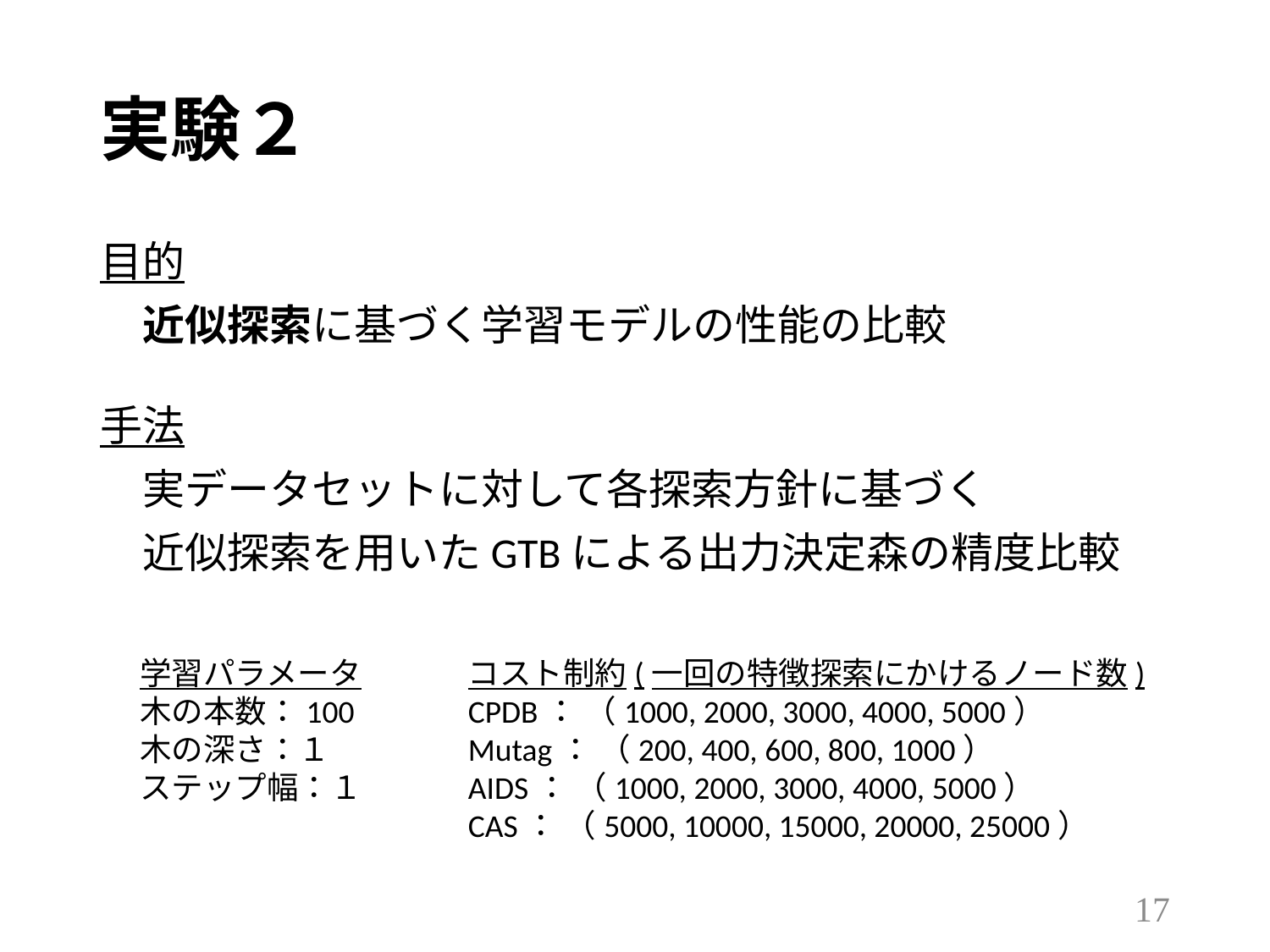

# 実験２
目的
　近似探索に基づく学習モデルの性能の比較

手法
　実データセットに対して各探索方針に基づく
　近似探索を用いたGTBによる出力決定森の精度比較
学習パラメータ
木の本数：100
木の深さ：１
ステップ幅：１
コスト制約(一回の特徴探索にかけるノード数)
CPDB： （1000, 2000, 3000, 4000, 5000）
Mutag： （200, 400, 600, 800, 1000）
AIDS： （1000, 2000, 3000, 4000, 5000）
CAS： （5000, 10000, 15000, 20000, 25000）

17